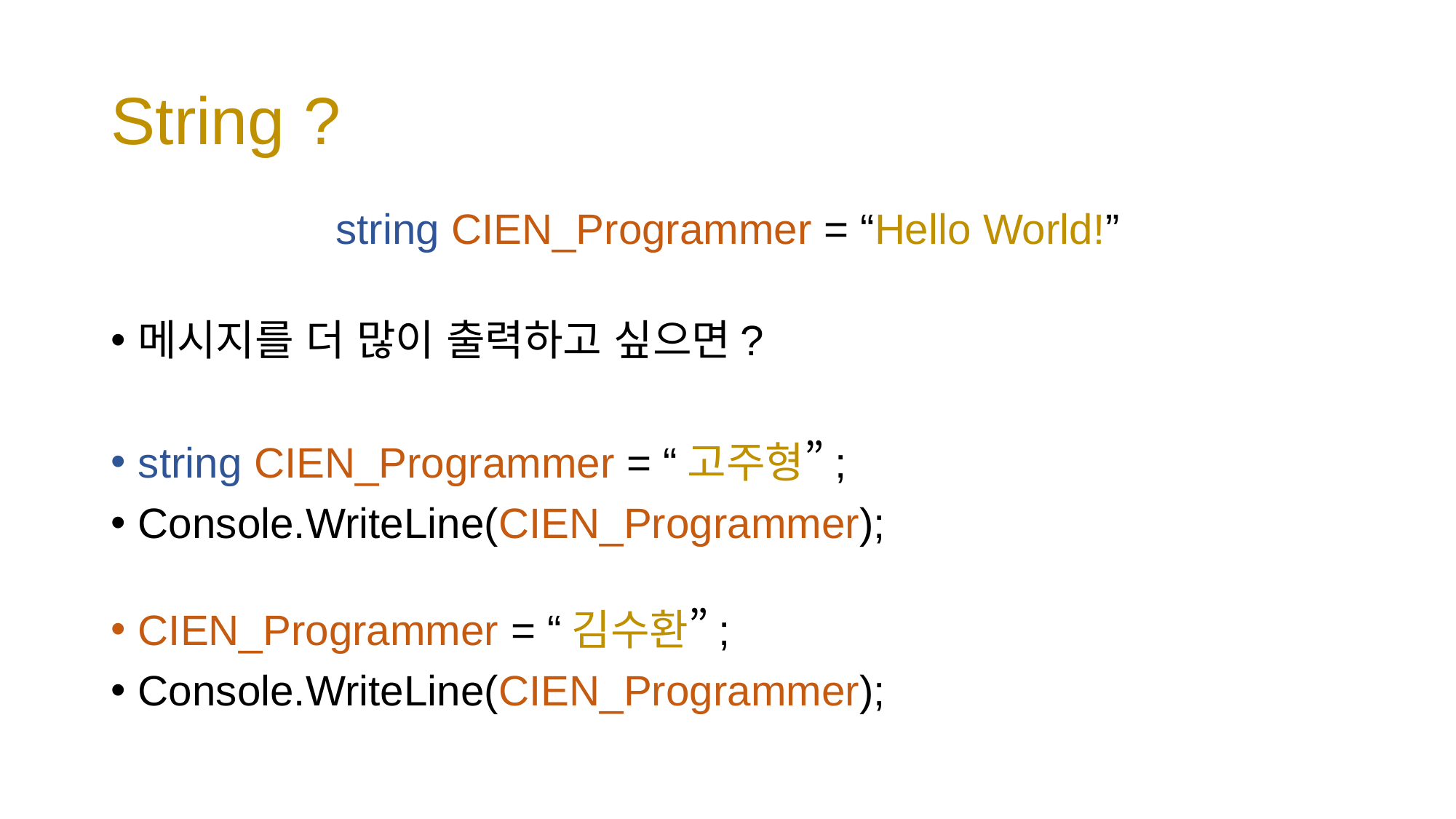

# String ?
string CIEN_Programmer = “Hello World!”
메시지를 더 많이 출력하고 싶으면?

string CIEN_Programmer = “고주형”;
Console.WriteLine(CIEN_Programmer);
CIEN_Programmer = “김수환”;
Console.WriteLine(CIEN_Programmer);